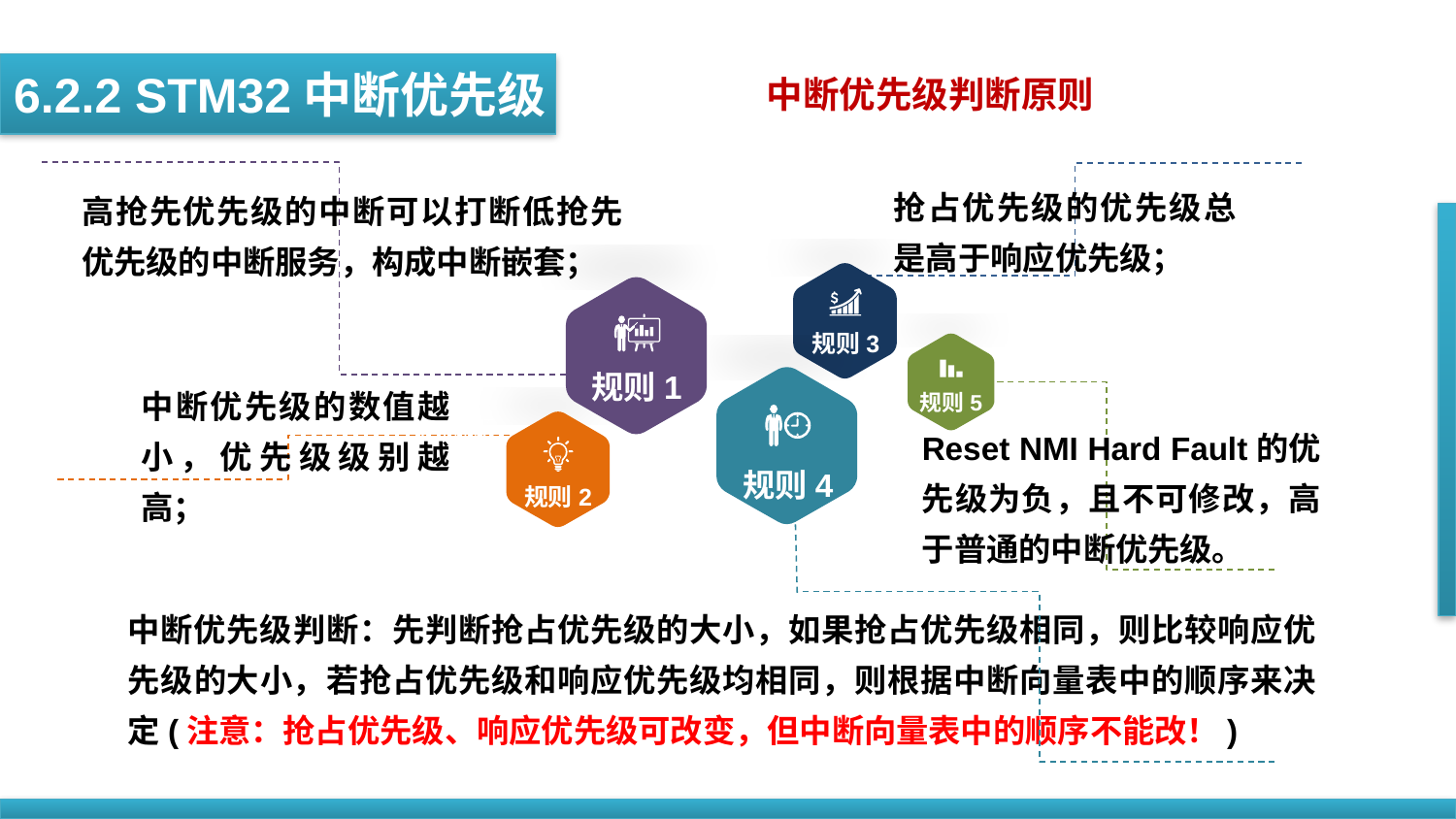

6.2.2 STM32中断优先级
中断优先级判断原则
抢占优先级的优先级总是高于响应优先级；
高抢先优先级的中断可以打断低抢先优先级的中断服务，构成中断嵌套；

规则3

规则1

中断优先级的数值越小，优先级级别越高；
规则5

填写标题
Reset NMI Hard Fault的优先级为负，且不可修改，高于普通的中断优先级。

规则4
规则2
中断优先级判断：先判断抢占优先级的大小，如果抢占优先级相同，则比较响应优先级的大小，若抢占优先级和响应优先级均相同，则根据中断向量表中的顺序来决定(注意：抢占优先级、响应优先级可改变，但中断向量表中的顺序不能改！)